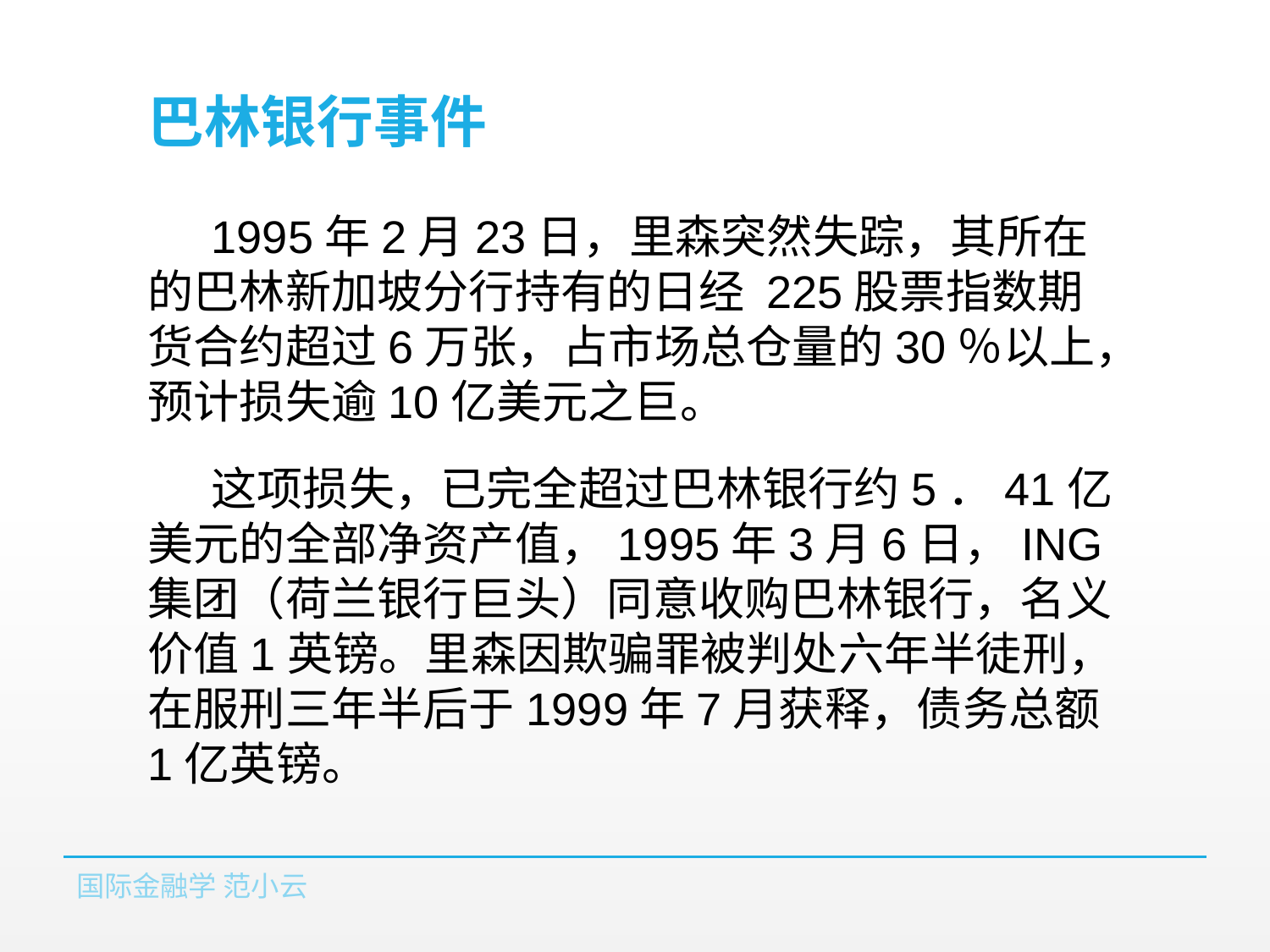

# 巴林银行事件
1995年2月23日，里森突然失踪，其所在的巴林新加坡分行持有的日经 225股票指数期货合约超过6万张，占市场总仓量的30％以上，预计损失逾10亿美元之巨。
这项损失，已完全超过巴林银行约5．41亿美元的全部净资产值，1995年3月6日，ING集团（荷兰银行巨头）同意收购巴林银行，名义价值1英镑。里森因欺骗罪被判处六年半徒刑，在服刑三年半后于1999年7月获释，债务总额1亿英镑。
国际金融学 范小云